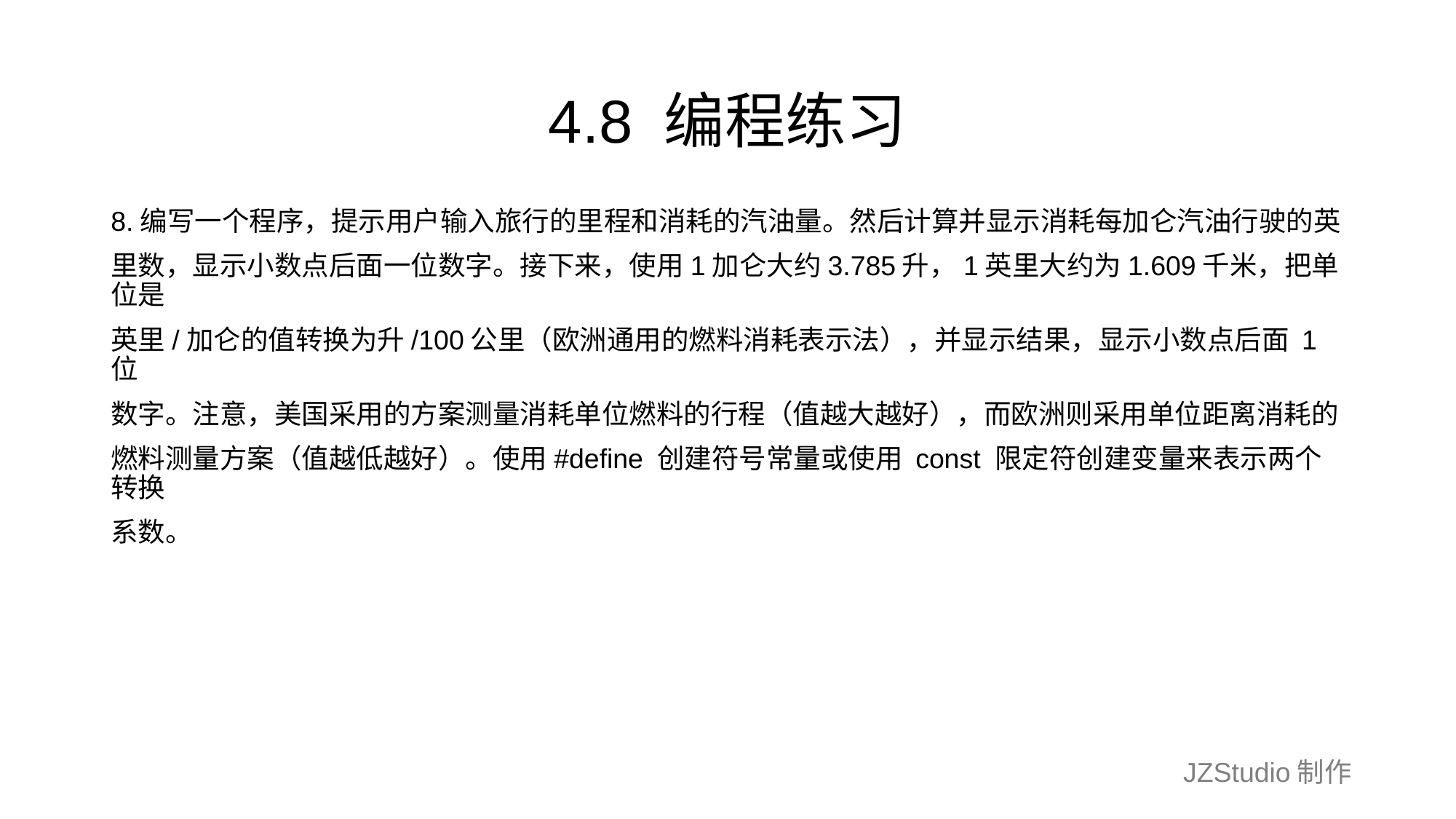

# 4.8 编程练习
8.编写一个程序，提示用户输入旅行的里程和消耗的汽油量。然后计算并显示消耗每加仑汽油行驶的英
里数，显示小数点后面一位数字。接下来，使用1加仑大约3.785升，1英里大约为1.609千米，把单位是
英里/加仑的值转换为升/100公里（欧洲通用的燃料消耗表示法），并显示结果，显示小数点后面 1 位
数字。注意，美国采用的方案测量消耗单位燃料的行程（值越大越好），而欧洲则采用单位距离消耗的
燃料测量方案（值越低越好）。使用#define 创建符号常量或使用 const 限定符创建变量来表示两个转换
系数。